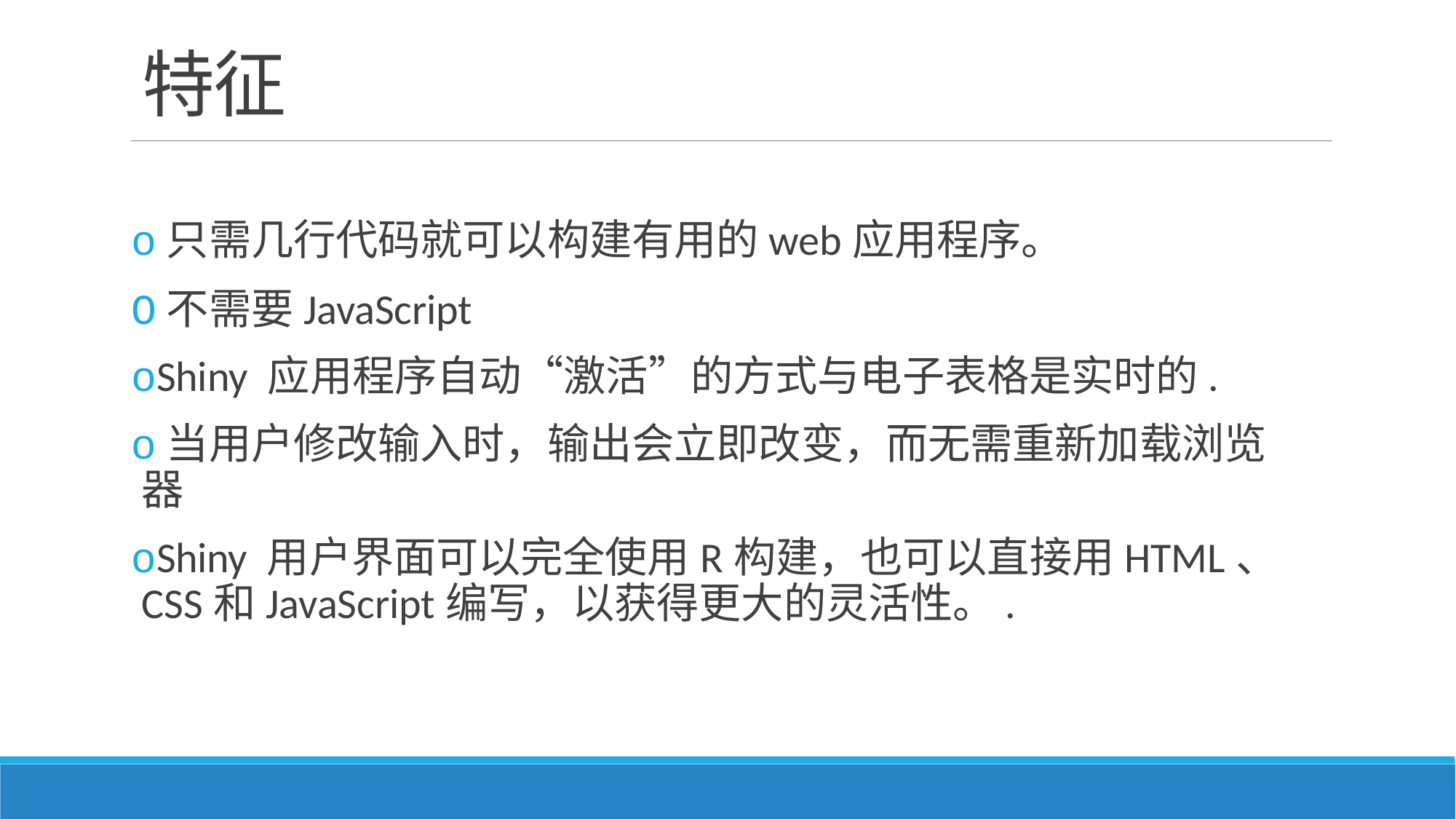

# 特征
o只需几行代码就可以构建有用的web应用程序。
O不需要JavaScript
oShiny 应用程序自动“激活”的方式与电子表格是实时的.
o当用户修改输入时，输出会立即改变，而无需重新加载浏览器
oShiny 用户界面可以完全使用R构建，也可以直接用HTML、CSS和JavaScript编写，以获得更大的灵活性。.